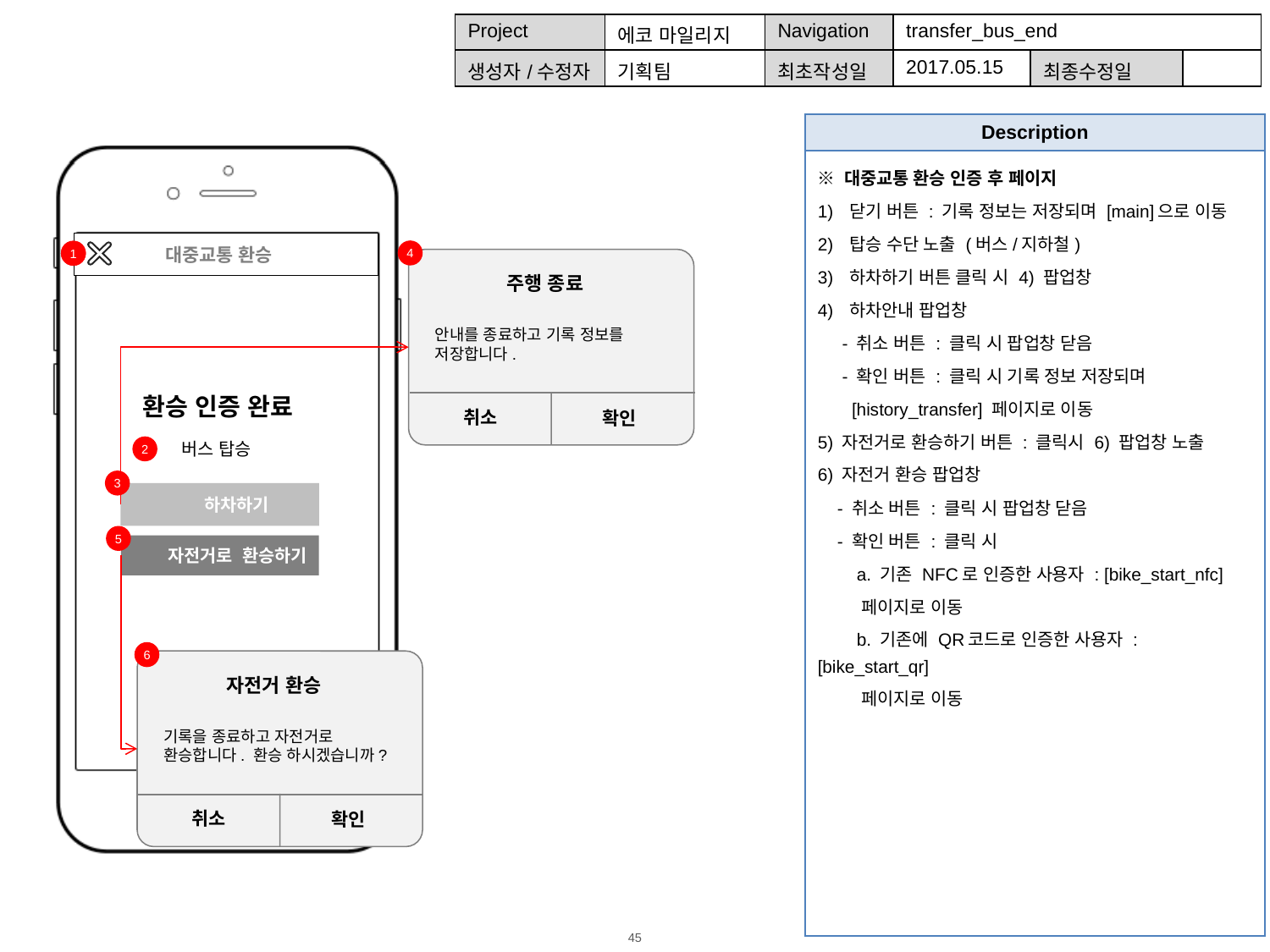

| Project | 에코 마일리지 | Navigation | transfer\_bus\_end |  |  |
| --- | --- | --- | --- | --- | --- |
| 생성자/수정자 | 기획팀 | 최초작성일 | 2017.05.15 | 최종수정일 |  |
| Description |
| --- |
| ※ 대중교통 환승 인증 후 페이지 닫기 버튼 : 기록 정보는 저장되며 [main]으로 이동 탑승 수단 노출 (버스/지하철) 하차하기 버튼 클릭 시 4) 팝업창 하차안내 팝업창 - 취소 버튼 : 클릭 시 팝업창 닫음 - 확인 버튼 : 클릭 시 기록 정보 저장되며 [history\_transfer] 페이지로 이동 5) 자전거로 환승하기 버튼 : 클릭시 6) 팝업창 노출 6) 자전거 환승 팝업창 - 취소 버튼 : 클릭 시 팝업창 닫음 - 확인 버튼 : 클릭 시 a. 기존 NFC로 인증한 사용자 : [bike\_start\_nfc] 페이지로 이동 b. 기존에 QR코드로 인증한 사용자 : [bike\_start\_qr] 페이지로 이동 |

               대중교통 환승
4
1
1

주행 종료
성공확률 50%
안내를 종료하고 기록 정보를 저장합니다.
환승 인증 완료
취소
확인
환승 인증 완료
버스 탑승
2
3
      하차하기
5
   자전거로  환승하기
6

자전거 환승
성공확률 50%
기록을 종료하고 자전거로 환승합니다. 환승 하시겠습니까?
취소
확인
환승 인증 완료